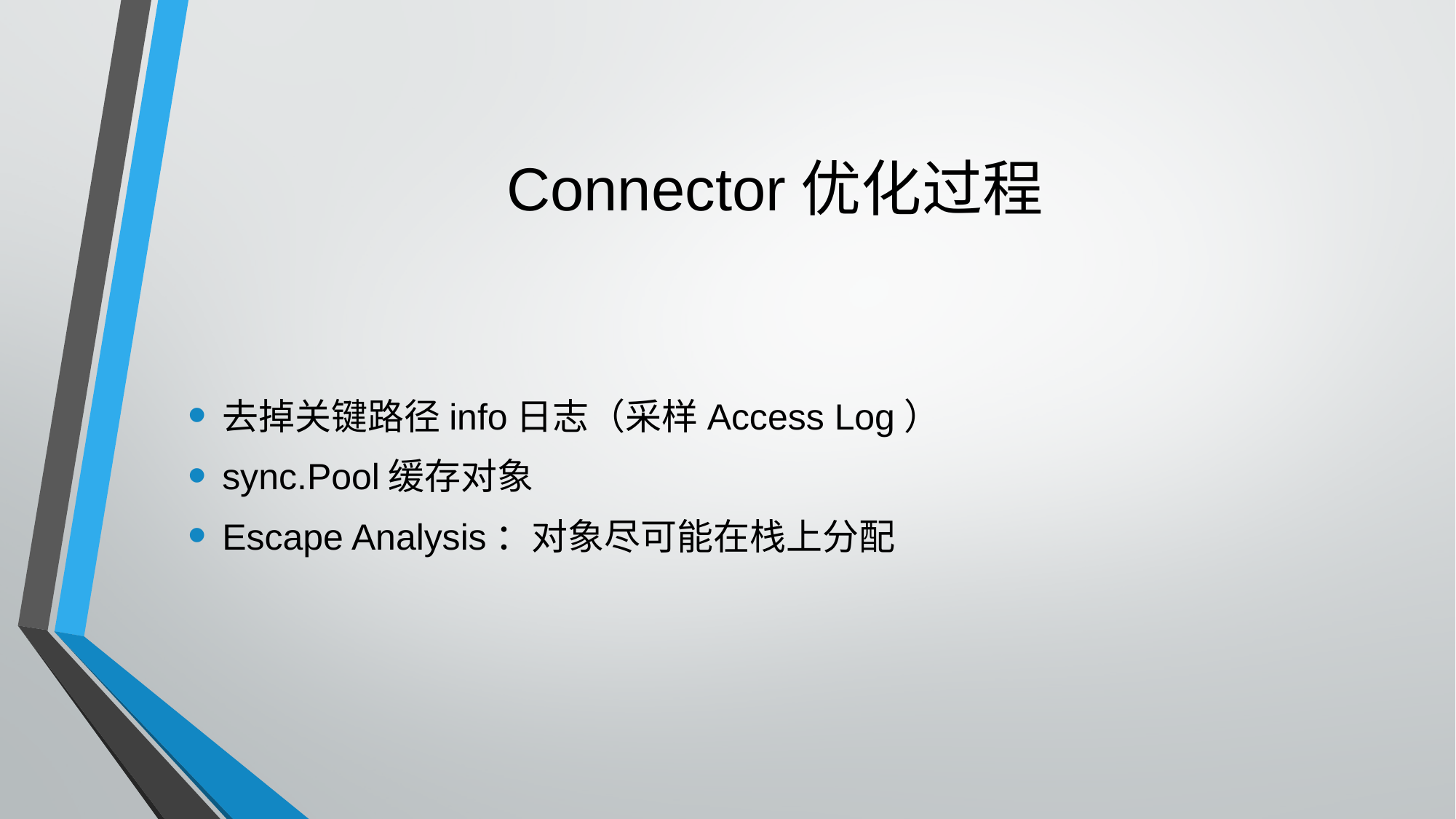

# Connector优化过程
去掉关键路径info日志（采样Access Log）
sync.Pool缓存对象
Escape Analysis：对象尽可能在栈上分配